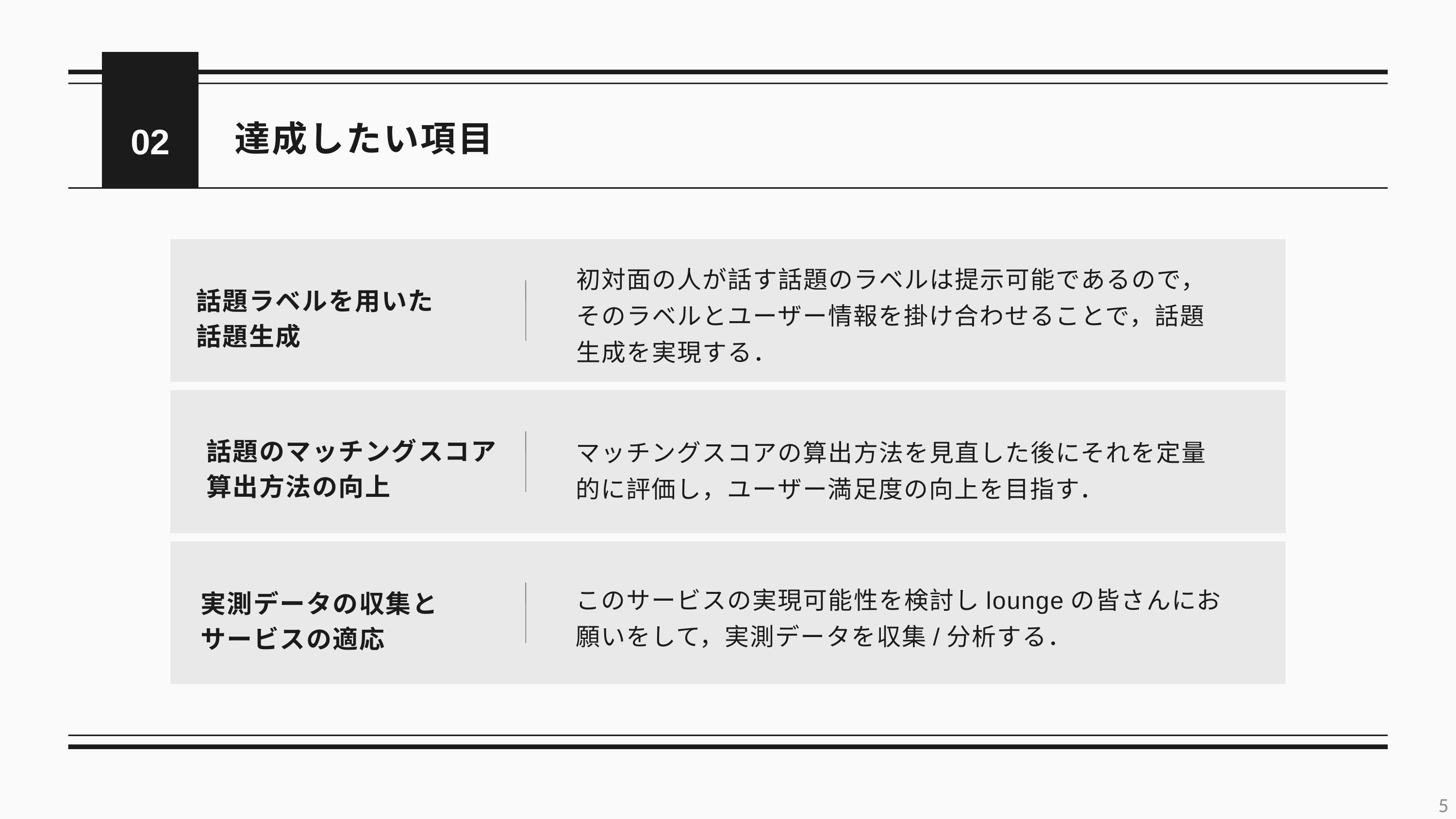

02
達成したい項目

初対面の人が話す話題のラベルは提示可能であるので，そのラベルとユーザー情報を掛け合わせることで，話題生成を実現する．
話題ラベルを用いた
話題生成

話題のマッチングスコア
算出方法の向上
マッチングスコアの算出方法を見直した後にそれを定量的に評価し，ユーザー満足度の向上を目指す．

このサービスの実現可能性を検討しloungeの皆さんにお願いをして，実測データを収集/分析する．
実測データの収集と
サービスの適応

5